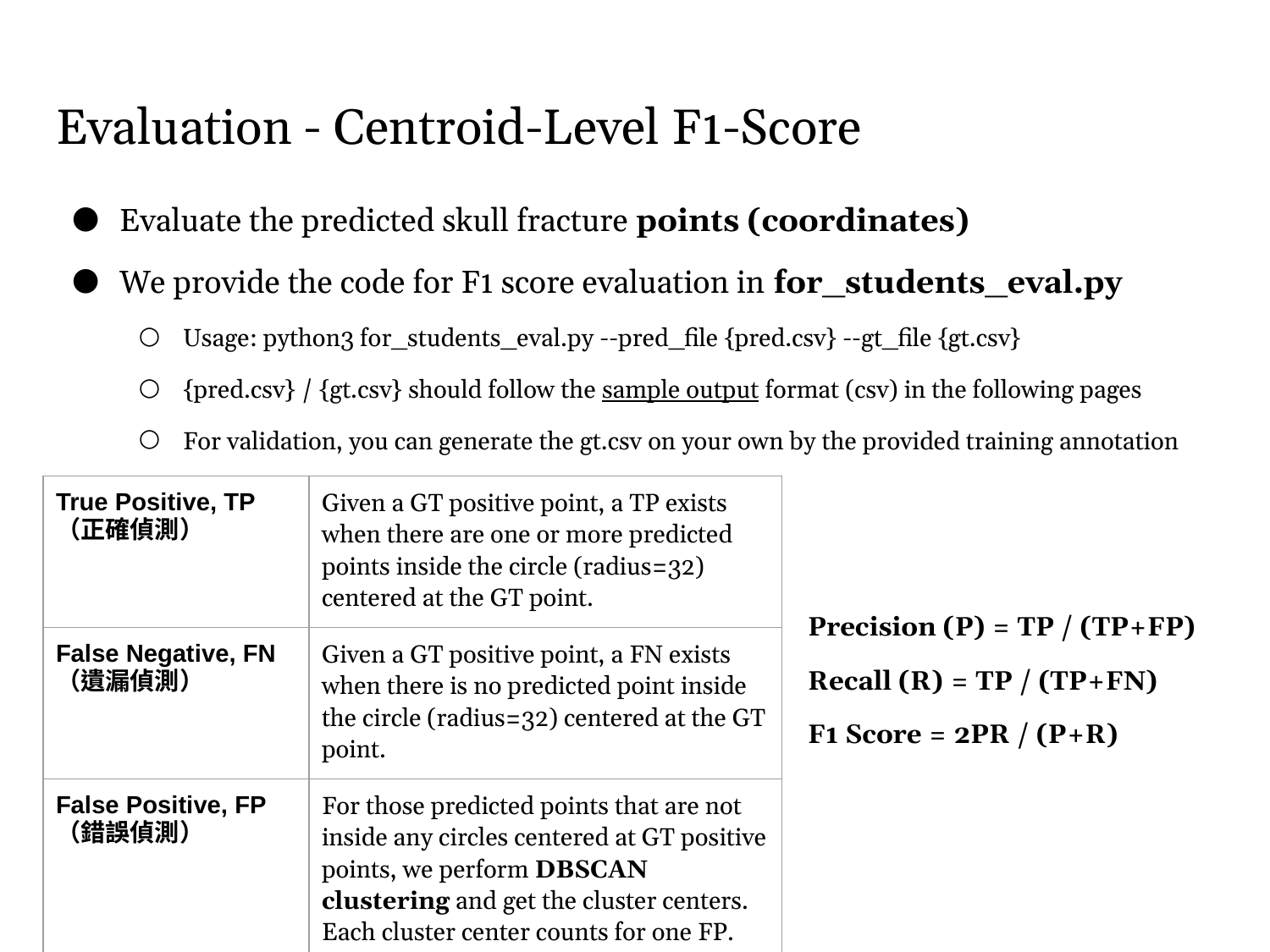

# Evaluation - Centroid-Level F1-Score
Evaluate the predicted skull fracture points (coordinates)
We provide the code for F1 score evaluation in for_students_eval.py
Usage: python3 for_students_eval.py --pred_file {pred.csv} --gt_file {gt.csv}
{pred.csv} / {gt.csv} should follow the sample output format (csv) in the following pages
For validation, you can generate the gt.csv on your own by the provided training annotation
| True Positive, TP （正確偵測） | Given a GT positive point, a TP exists when there are one or more predicted points inside the circle (radius=32) centered at the GT point. |
| --- | --- |
| False Negative, FN （遺漏偵測） | Given a GT positive point, a FN exists when there is no predicted point inside the circle (radius=32) centered at the GT point. |
| False Positive, FP （錯誤偵測） | For those predicted points that are not inside any circles centered at GT positive points, we perform DBSCAN clustering and get the cluster centers. Each cluster center counts for one FP. |
Precision (P) = TP / (TP+FP)
Recall (R) = TP / (TP+FN)
F1 Score = 2PR / (P+R)